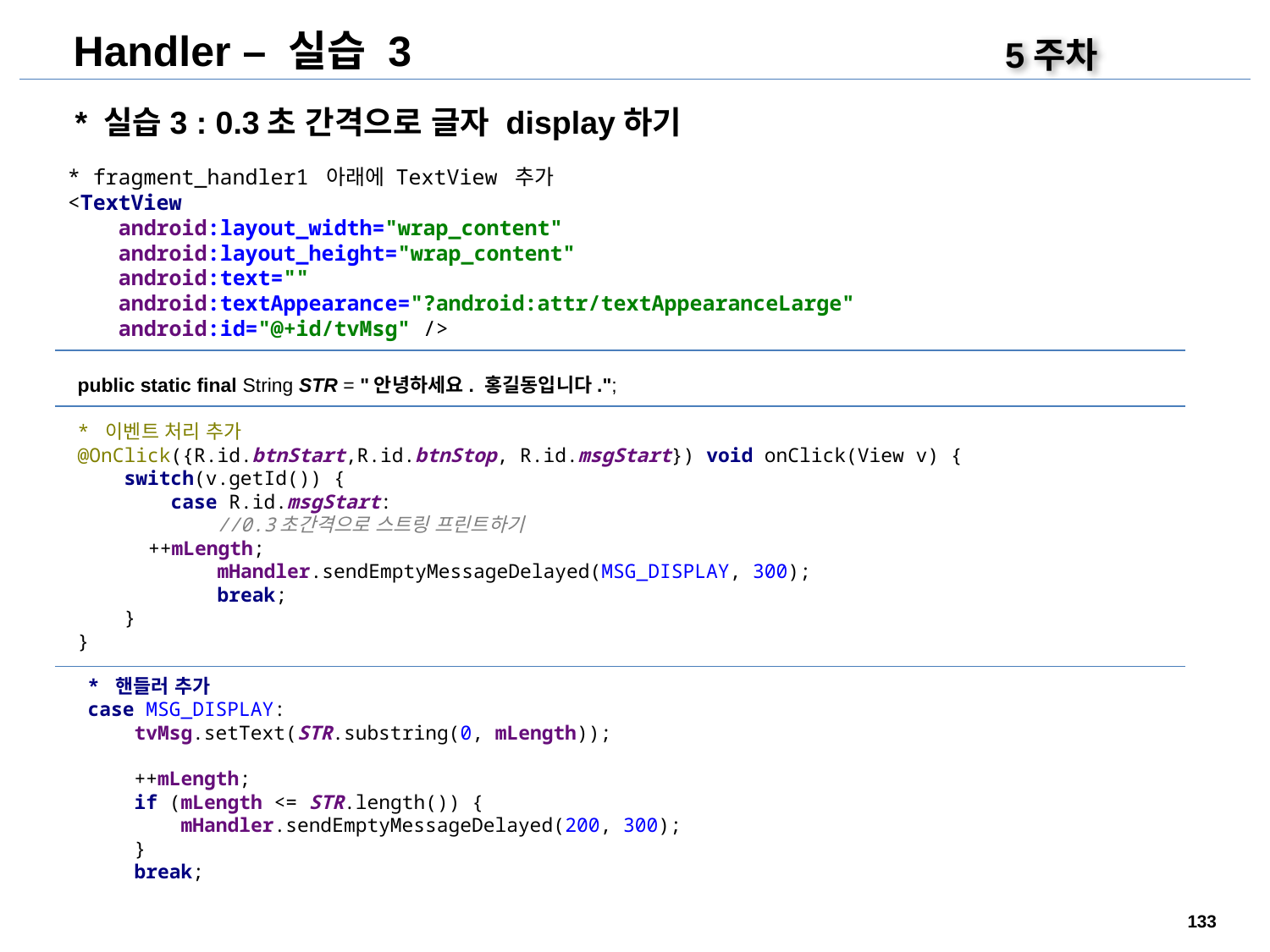

Handler – 실습 3
5주차
* 실습3 : 0.3초 간격으로 글자 display하기
* fragment_handler1 아래에 TextView 추가
<TextView
    android:layout_width="wrap_content"
    android:layout_height="wrap_content"
    android:text=""
    android:textAppearance="?android:attr/textAppearanceLarge"
    android:id="@+id/tvMsg" />
public static final String STR = "안녕하세요. 홍길동입니다.";

* 이벤트 처리 추가
@OnClick({R.id.btnStart,R.id.btnStop, R.id.msgStart}) void onClick(View v) {
    switch(v.getId()) {
        case R.id.msgStart:
            //0.3초간격으로 스트링 프린트하기
            ++mLength;
            mHandler.sendEmptyMessageDelayed(MSG_DISPLAY, 300);
            break;
    }
}
* 핸들러 추가
case MSG_DISPLAY:
    tvMsg.setText(STR.substring(0, mLength));
    ++mLength;
    if (mLength <= STR.length()) {
        mHandler.sendEmptyMessageDelayed(200, 300);
    }
    break;